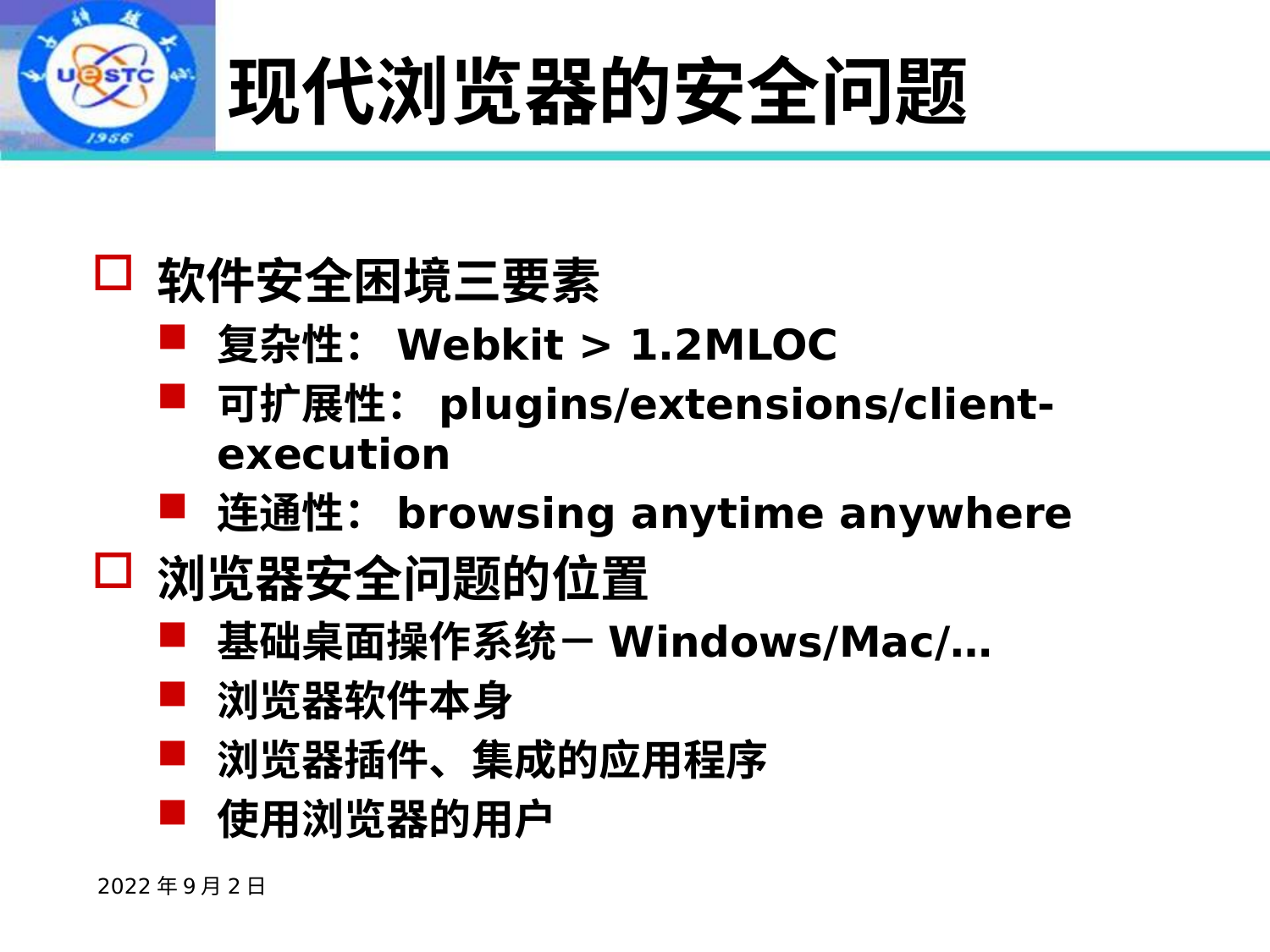

# 现代浏览器的安全问题
软件安全困境三要素
复杂性：Webkit > 1.2MLOC
可扩展性：plugins/extensions/client-execution
连通性：browsing anytime anywhere
浏览器安全问题的位置
基础桌面操作系统－Windows/Mac/…
浏览器软件本身
浏览器插件、集成的应用程序
使用浏览器的用户

2022年9月2日
13